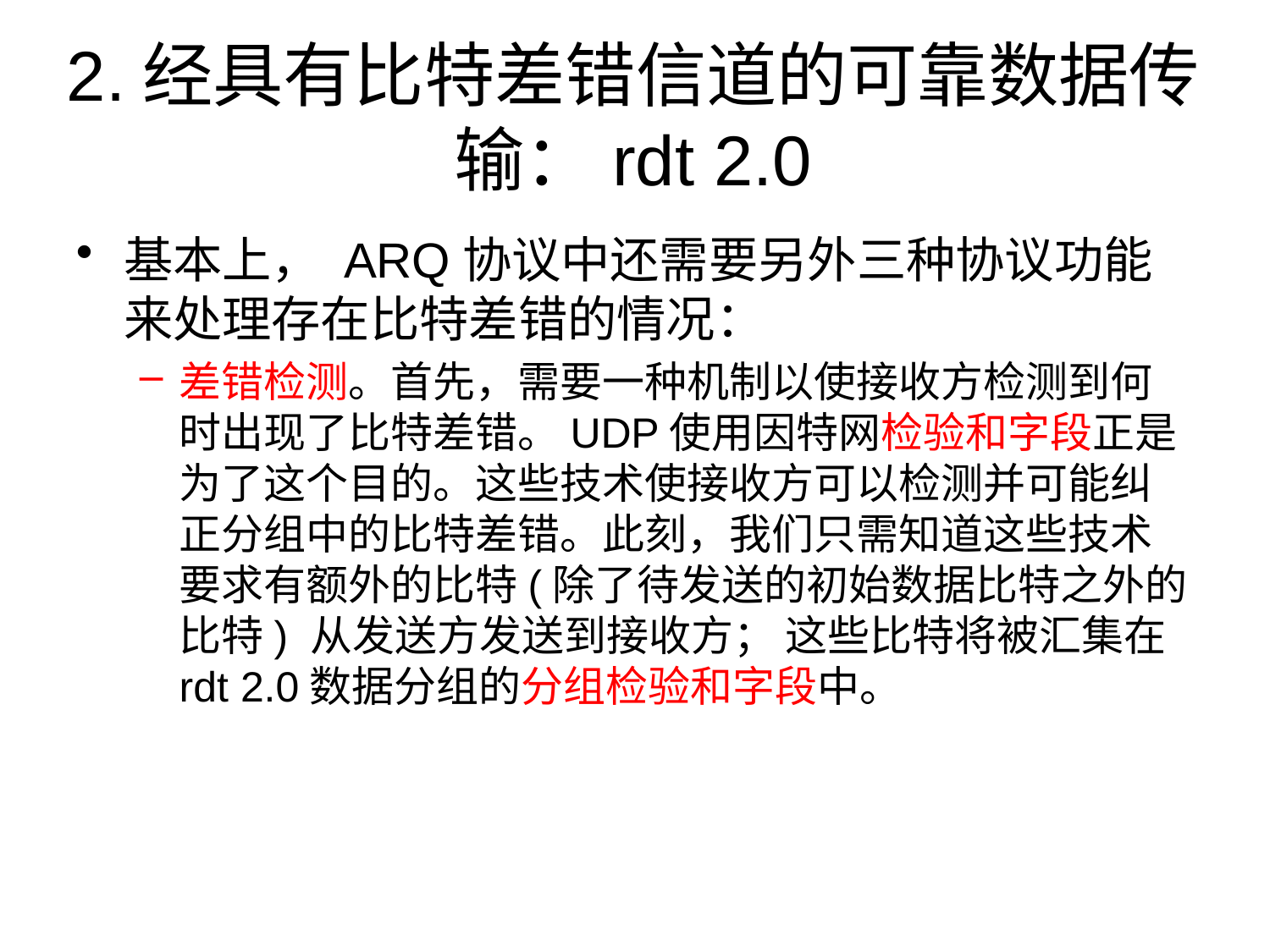

# 2.经具有比特差错信道的可靠数据传输：rdt 2.0
基本上， ARQ协议中还需要另外三种协议功能来处理存在比特差错的情况：
差错检测。首先，需要一种机制以使接收方检测到何时出现了比特差错。UDP使用因特网检验和字段正是为了这个目的。这些技术使接收方可以检测并可能纠正分组中的比特差错。此刻，我们只需知道这些技术要求有额外的比特(除了待发送的初始数据比特之外的比特) 从发送方发送到接收方； 这些比特将被汇集在rdt 2.0数据分组的分组检验和字段中。